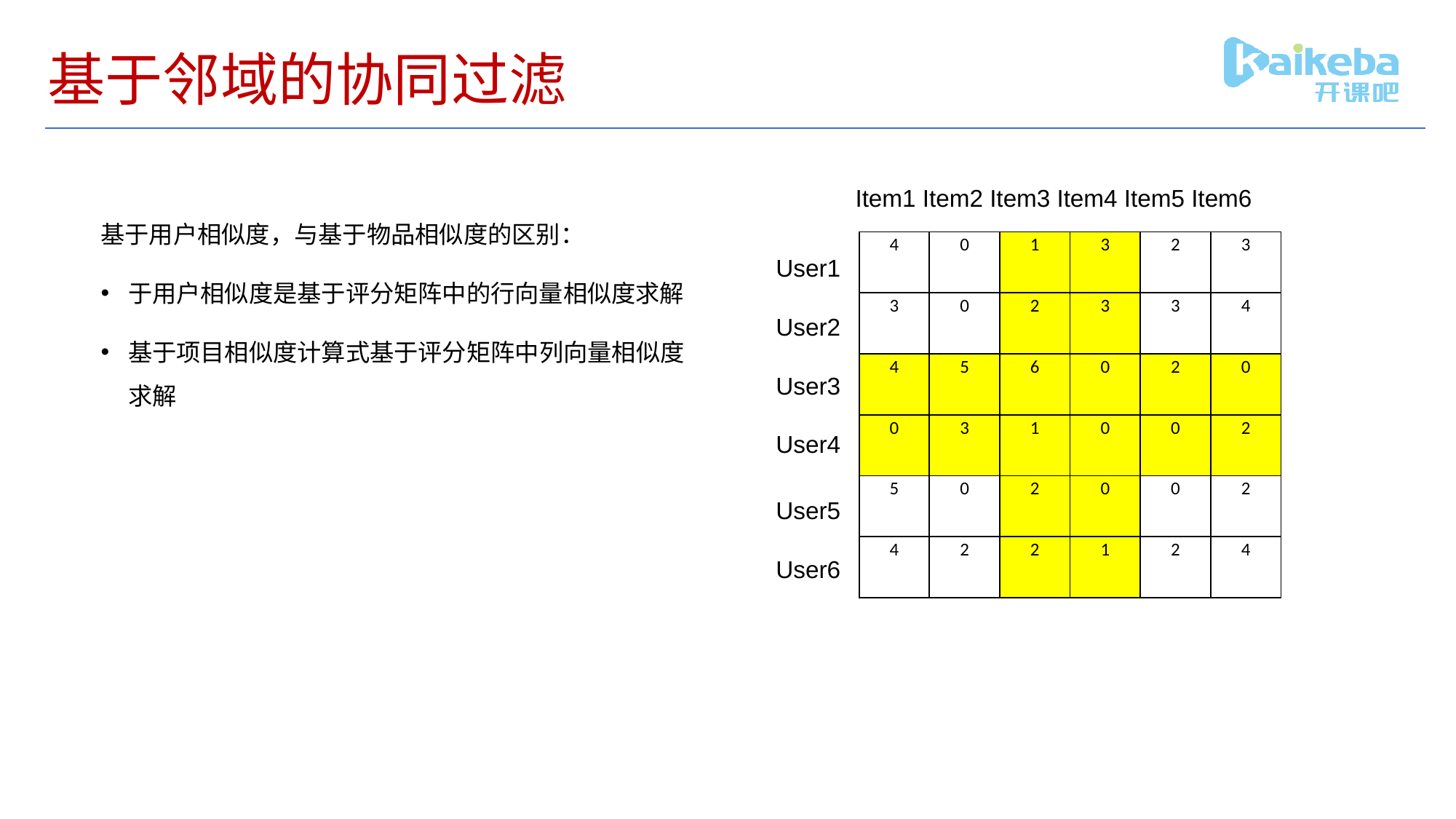

# 基于邻域的协同过滤
Item1 Item2 Item3 Item4 Item5 Item6
基于用户相似度，与基于物品相似度的区别：
于用户相似度是基于评分矩阵中的行向量相似度求解
基于项目相似度计算式基于评分矩阵中列向量相似度求解

| 4 | 0 | 1 | 3 | 2 | 3 |
| --- | --- | --- | --- | --- | --- |
| 3 | 0 | 2 | 3 | 3 | 4 |
| 4 | 5 | 6 | 0 | 2 | 0 |
| 0 | 3 | 1 | 0 | 0 | 2 |
| 5 | 0 | 2 | 0 | 0 | 2 |
| 4 | 2 | 2 | 1 | 2 | 4 |
User1
User2
User3
User4
User5
User6